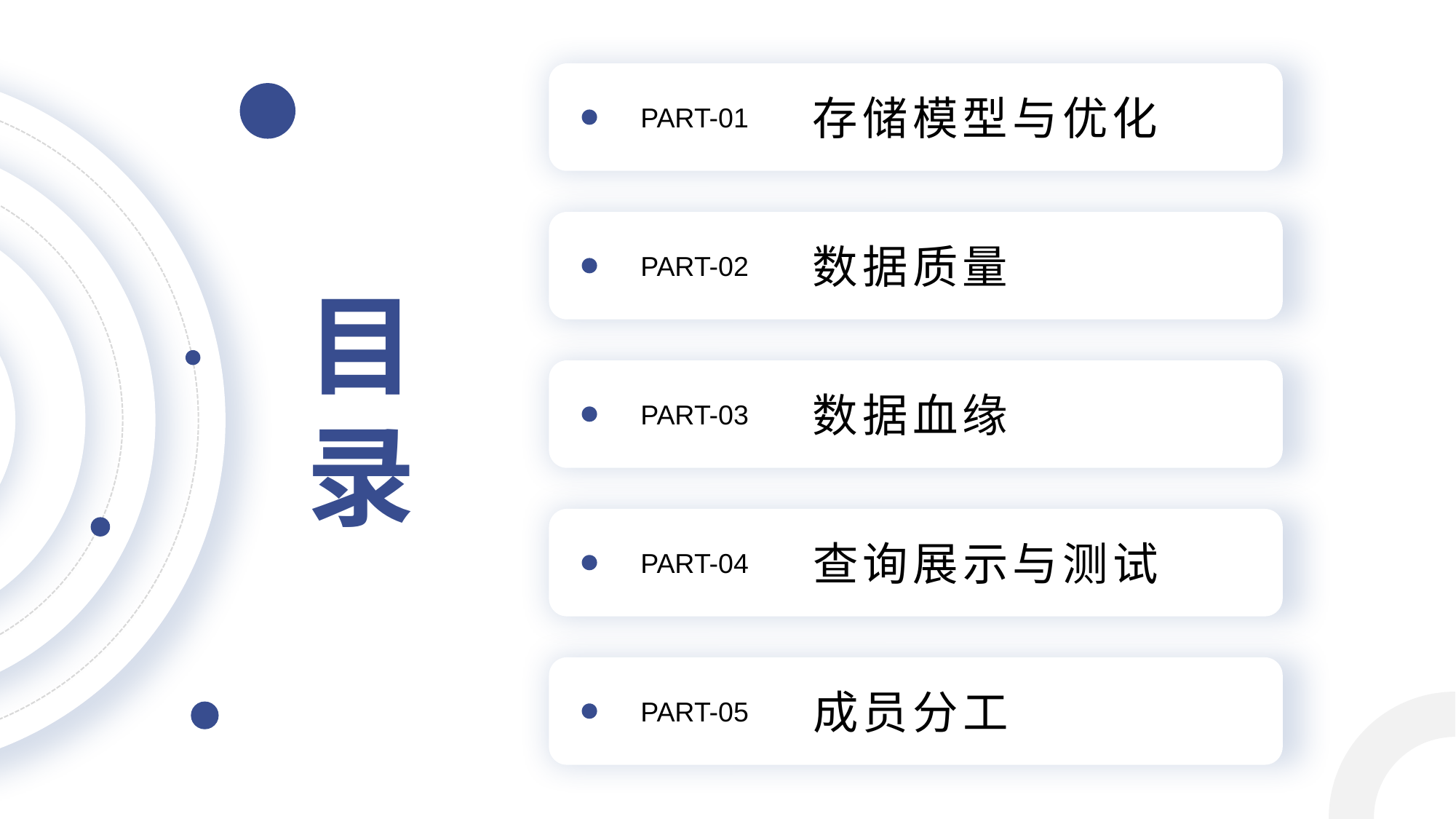

存储模型与优化
PART-01

数据质量
PART-02

数据血缘
PART-03

查询展示与测试
PART-04

成员分工
PART-05

目
录